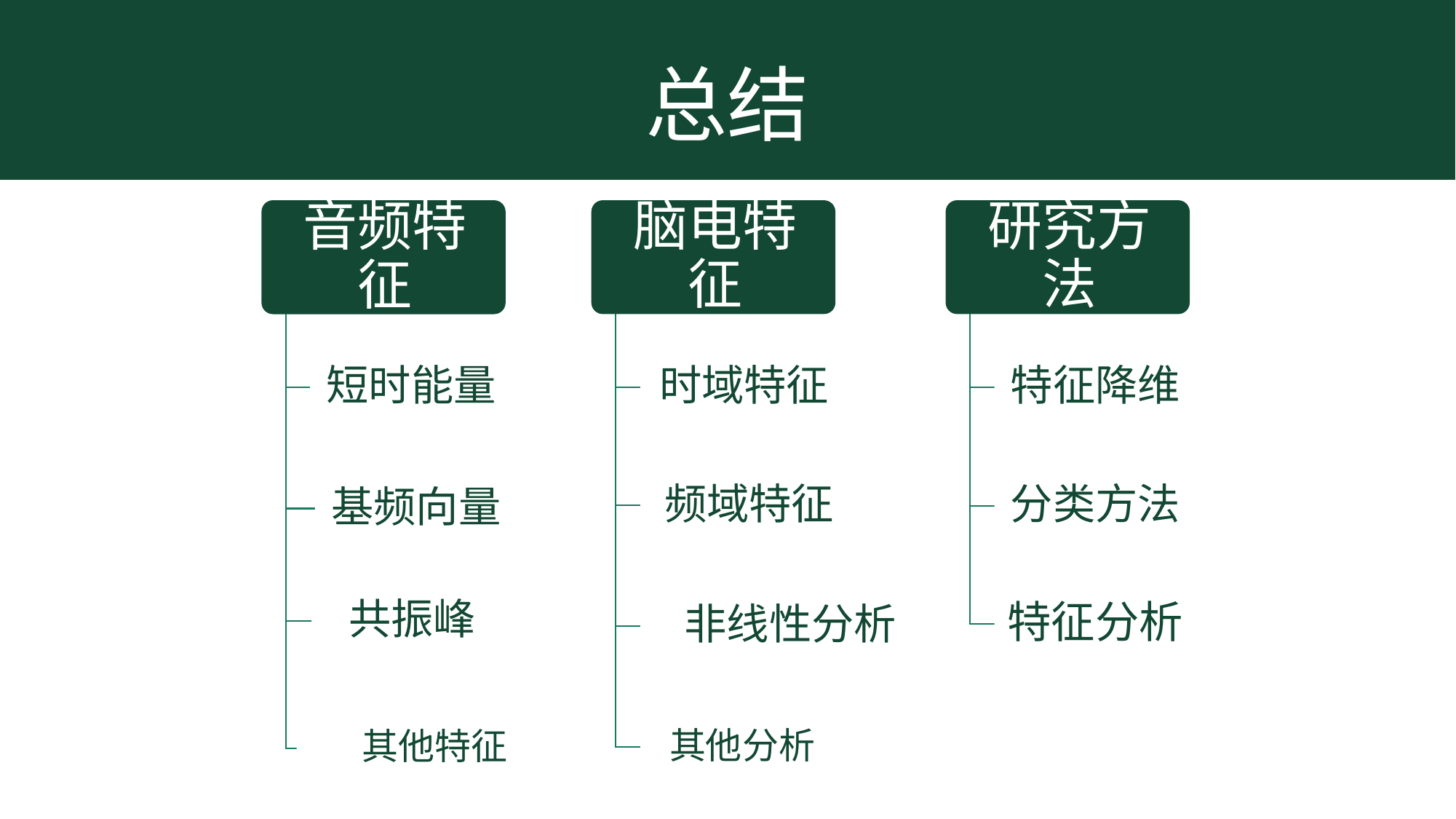

总结
音频特征
短时能量
基频向量
共振峰
其他特征
脑电特征
时域特征
频域特征
非线性分析
其他分析
研究方法
特征降维
分类方法
特征分析